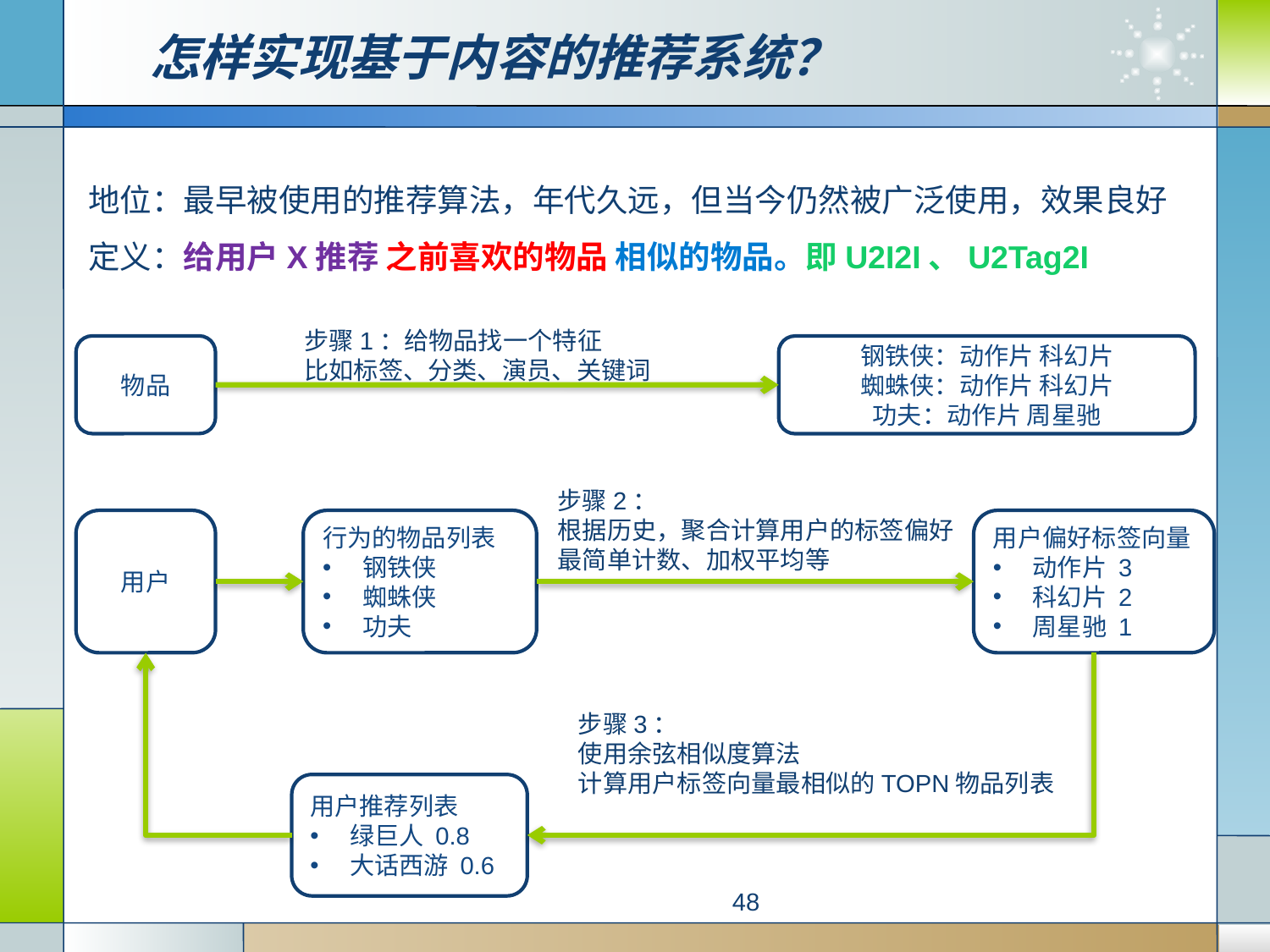

# 怎样实现基于内容的推荐系统？
地位：最早被使用的推荐算法，年代久远，但当今仍然被广泛使用，效果良好
定义：给用户X推荐 之前喜欢的物品 相似的物品。即U2I2I、U2Tag2I
步骤1：给物品找一个特征
比如标签、分类、演员、关键词
物品
钢铁侠：动作片 科幻片
蜘蛛侠：动作片 科幻片
功夫：动作片 周星驰
步骤2：
根据历史，聚合计算用户的标签偏好
最简单计数、加权平均等
用户
行为的物品列表
钢铁侠
蜘蛛侠
功夫
用户偏好标签向量
动作片 3
科幻片 2
周星驰 1
步骤3：
使用余弦相似度算法
计算用户标签向量最相似的TOPN物品列表
用户推荐列表
绿巨人 0.8
大话西游 0.6
48